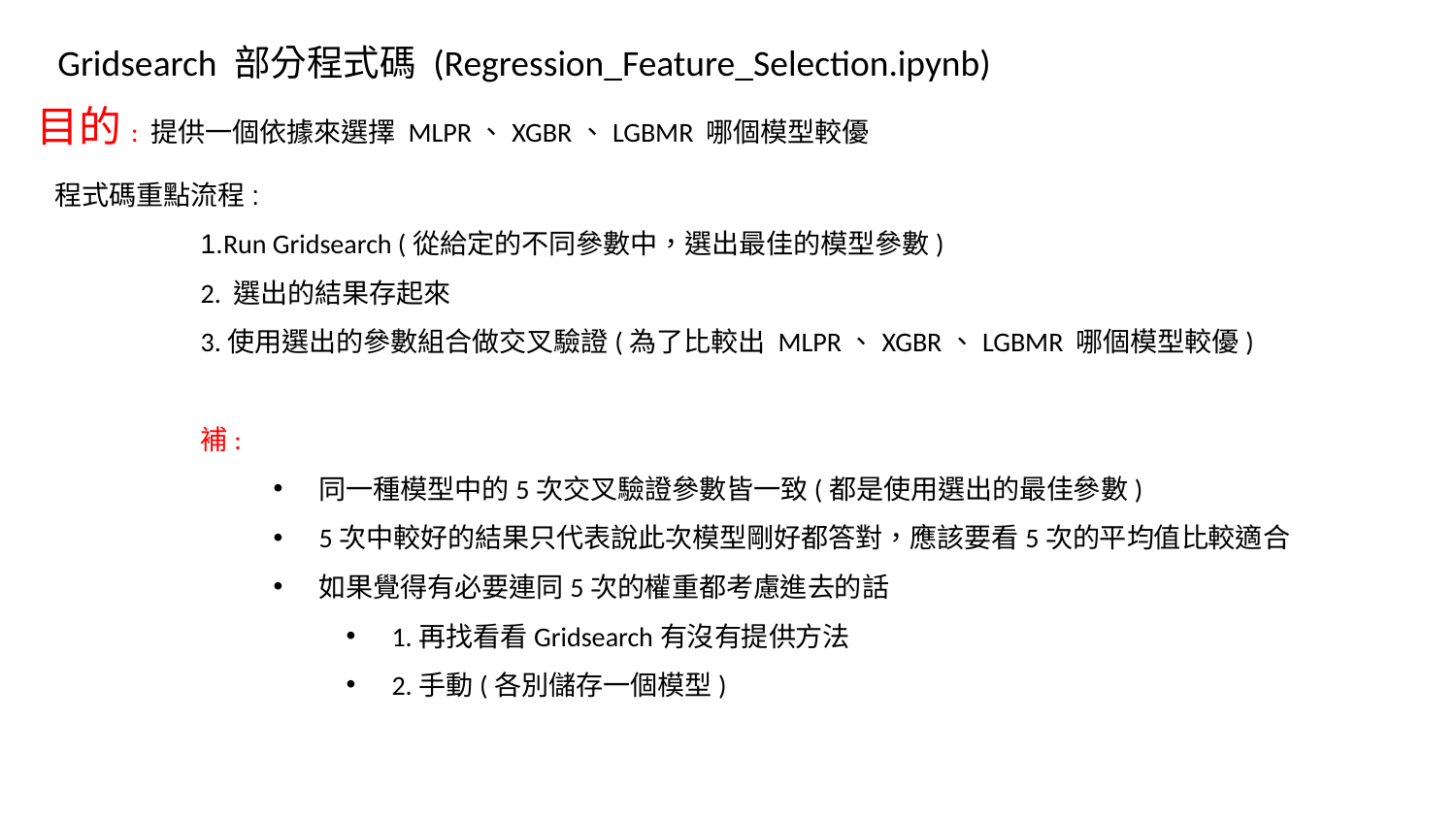

Gridsearch 部分程式碼 (Regression_Feature_Selection.ipynb)
目的: 提供一個依據來選擇 MLPR、XGBR、LGBMR 哪個模型較優
程式碼重點流程:
	1.Run Gridsearch (從給定的不同參數中，選出最佳的模型參數)
	2. 選出的結果存起來
	3.使用選出的參數組合做交叉驗證(為了比較出 MLPR、XGBR、LGBMR 哪個模型較優)

	補:
同一種模型中的5次交叉驗證參數皆一致(都是使用選出的最佳參數)
5次中較好的結果只代表說此次模型剛好都答對，應該要看5次的平均值比較適合
如果覺得有必要連同5次的權重都考慮進去的話
1.再找看看Gridsearch有沒有提供方法
2.手動(各別儲存一個模型)